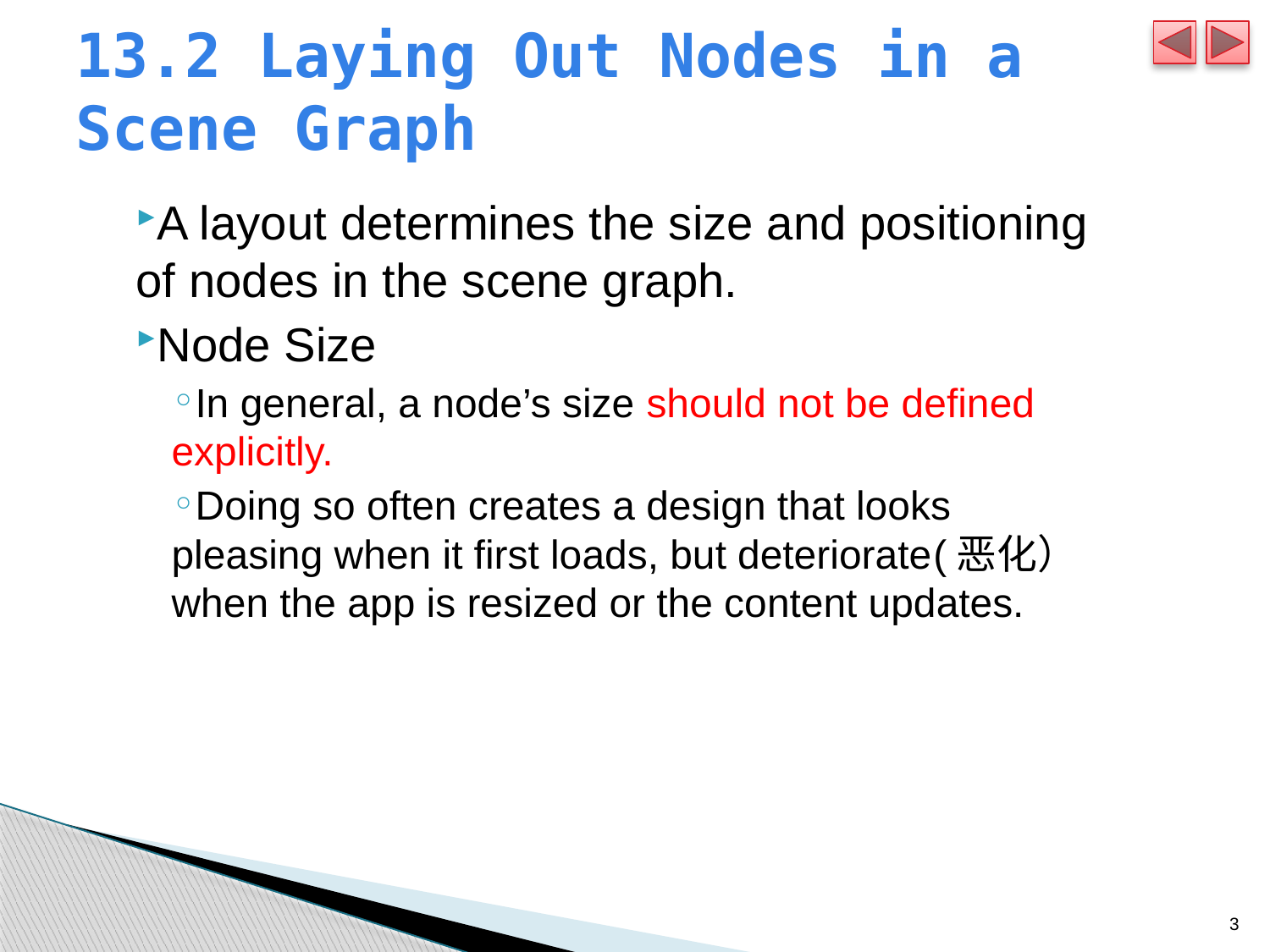

# 13.2 Laying Out Nodes in a Scene Graph
A layout determines the size and positioning of nodes in the scene graph.
Node Size
In general, a node’s size should not be defined explicitly.
Doing so often creates a design that looks pleasing when it first loads, but deteriorate(恶化） when the app is resized or the content updates.

3